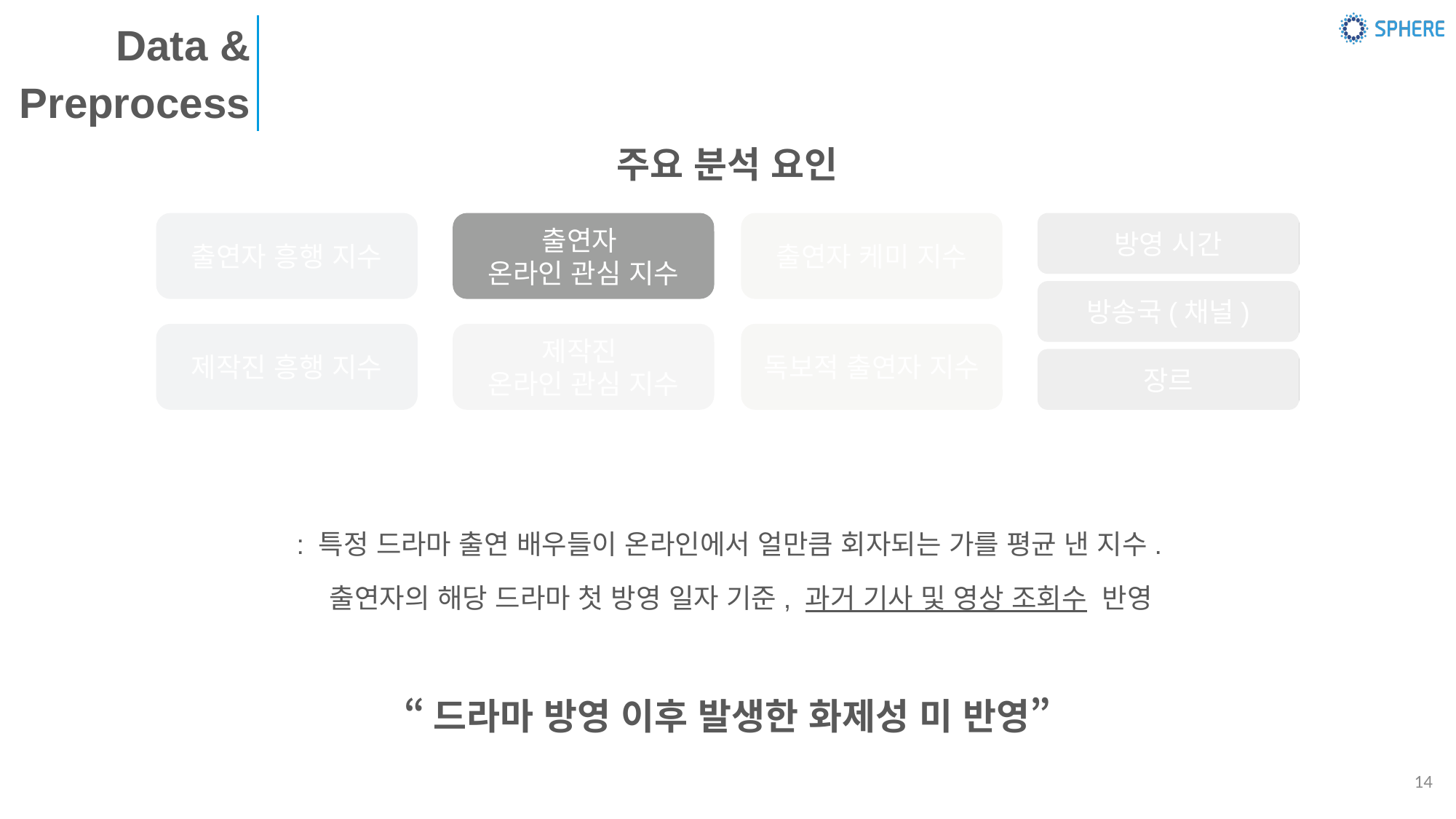

Data &
 Preprocess
주요 분석 요인

출연자 흥행 지수
출연자
온라인 관심 지수
출연자 케미 지수
방영 시간
방송국(채널)
제작진 흥행 지수
제작진
온라인 관심 지수
독보적 출연자 지수
장르

: 특정 드라마 출연 배우들이 온라인에서 얼만큼 회자되는 가를 평균 낸 지수.
출연자의 해당 드라마 첫 방영 일자 기준, 과거 기사 및 영상 조회수  반영
“드라마 방영 이후 발생한 화제성 미 반영”
14